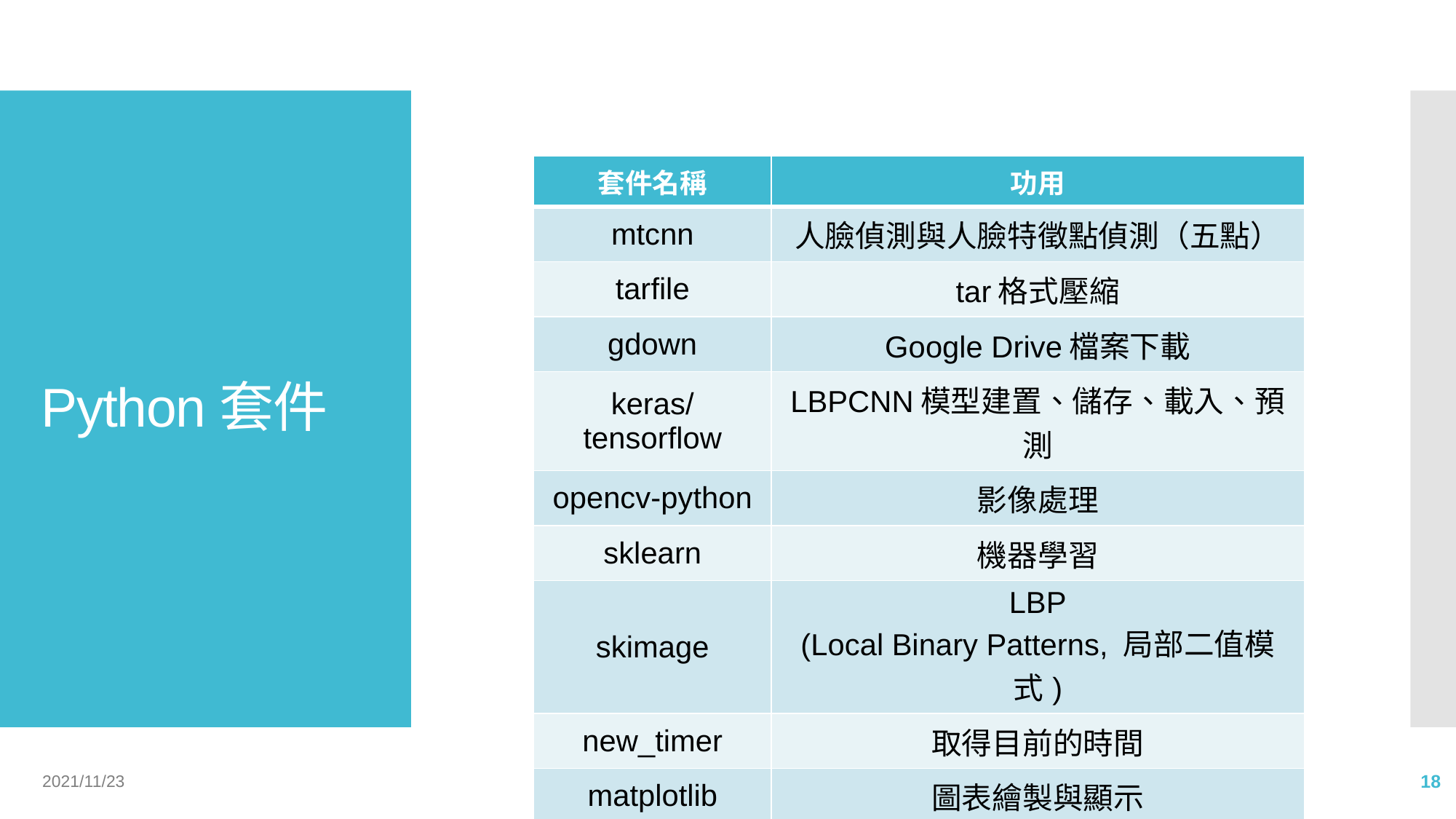

# Python套件
| 套件名稱 | 功用 |
| --- | --- |
| mtcnn | 人臉偵測與人臉特徵點偵測（五點） |
| tarfile | tar格式壓縮 |
| gdown | Google Drive檔案下載 |
| keras/tensorflow | LBPCNN模型建置、儲存、載入、預測 |
| opencv-python | 影像處理 |
| sklearn | 機器學習 |
| skimage | LBP (Local Binary Patterns, 局部二值模式) |
| new\_timer | 取得目前的時間 |
| matplotlib | 圖表繪製與顯示 |
2021/11/23
18